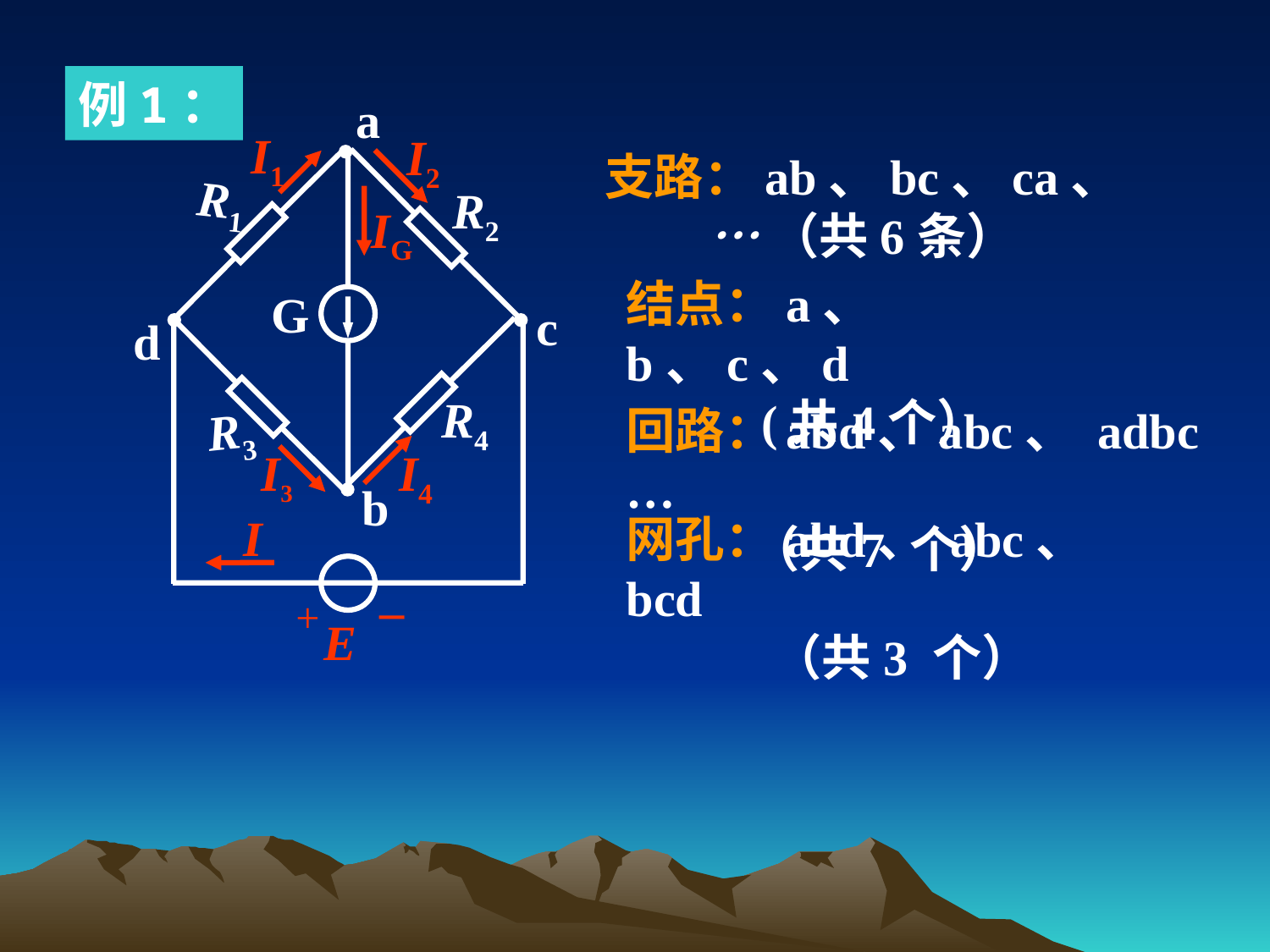

例1：
a
I1
I2

R1
R2

IG
G

c

d

R4
R3

I3

I4

b

I

–
+
E
支路：ab、bc、ca、… （共6条）
结点：a、 b、c、d
           (共4个）
回路：abd、abc、 adbc …
          （共7 个）
网孔：abd、 abc、bcd
            （共3 个）